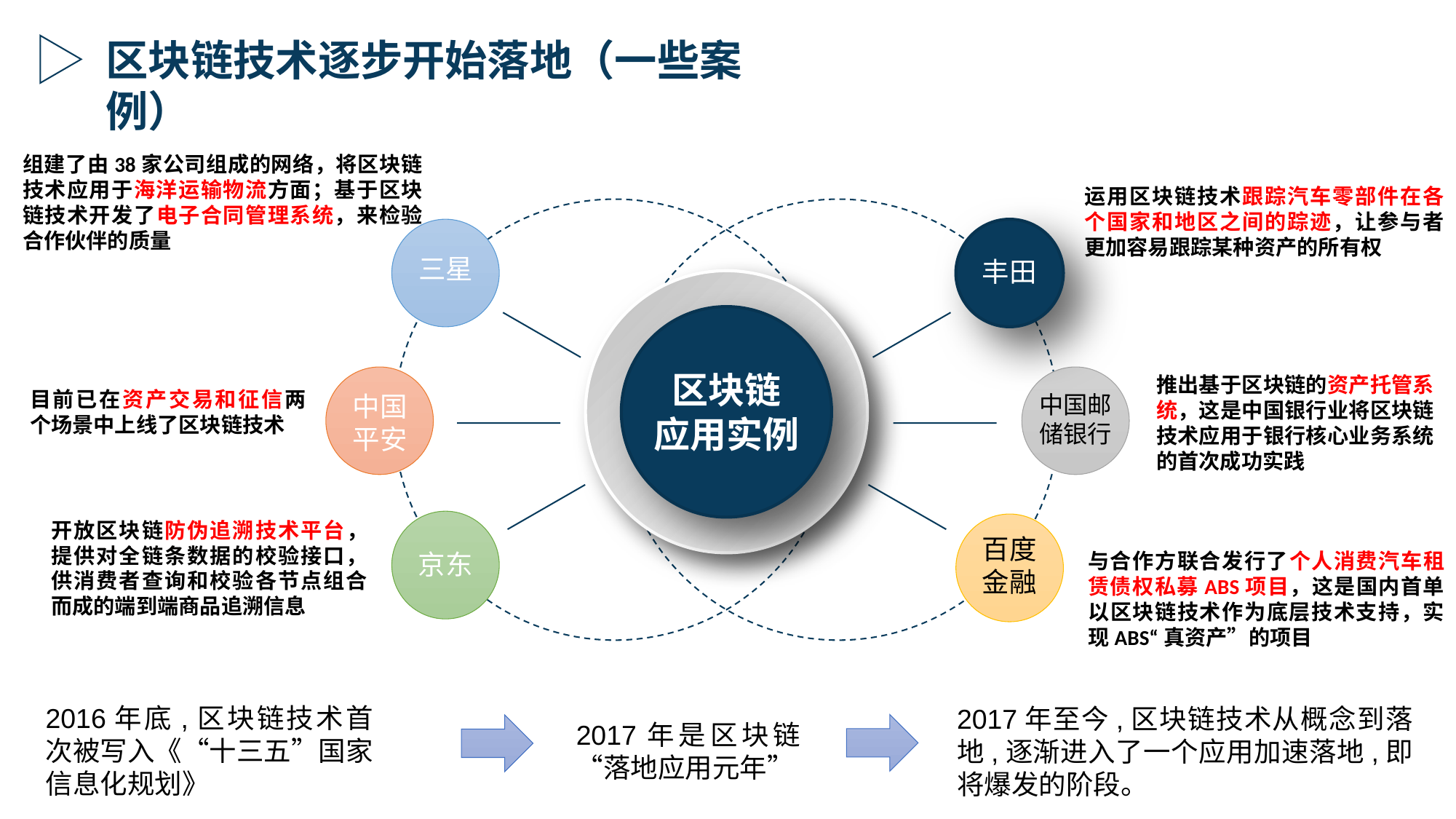

区块链技术逐步开始落地（一些案例）

组建了由38家公司组成的网络，将区块链技术应用于海洋运输物流方面；基于区块链技术开发了电子合同管理系统，来检验合作伙伴的质量
运用区块链技术跟踪汽车零部件在各个国家和地区之间的踪迹，让参与者更加容易跟踪某种资产的所有权

三星
丰田

区块链
应用实例
推出基于区块链的资产托管系统，这是中国银行业将区块链技术应用于银行核心业务系统的首次成功实践

目前已在资产交易和征信两个场景中上线了区块链技术
中国邮储银行
中国平安

开放区块链防伪追溯技术平台，提供对全链条数据的校验接口，供消费者查询和校验各节点组合而成的端到端商品追溯信息

百度金融
京东
与合作方联合发行了个人消费汽车租赁债权私募ABS项目，这是国内首单以区块链技术作为底层技术支持，实现ABS“真资产”的项目
2016年底,区块链技术首次被写入《“十三五”国家信息化规划》
2017年至今,区块链技术从概念到落地,逐渐进入了一个应用加速落地,即将爆发的阶段。
2017年是区块链“落地应用元年”